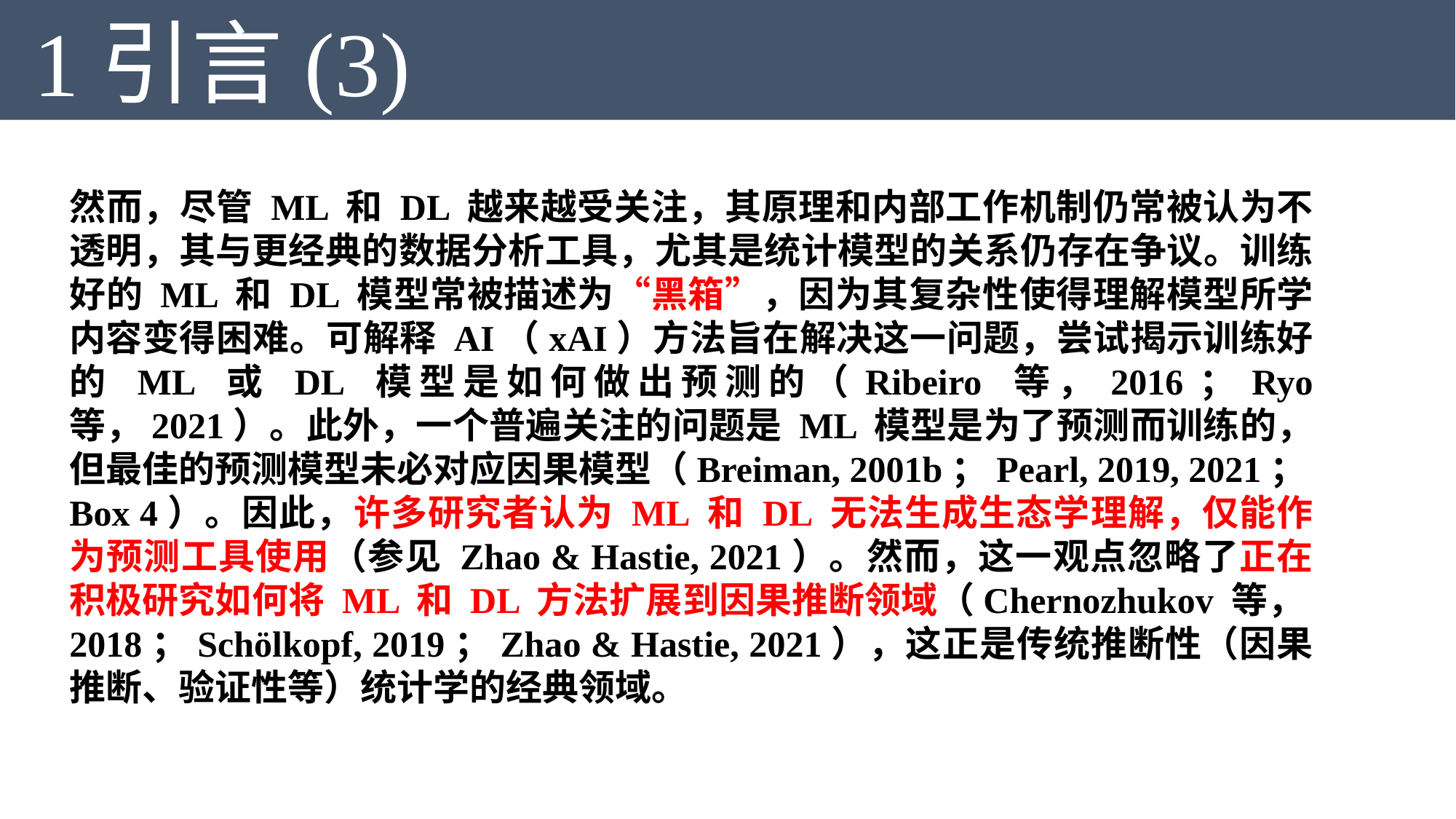

1引言(3)
然而，尽管 ML 和 DL 越来越受关注，其原理和内部工作机制仍常被认为不透明，其与更经典的数据分析工具，尤其是统计模型的关系仍存在争议。训练好的 ML 和 DL 模型常被描述为“黑箱”，因为其复杂性使得理解模型所学内容变得困难。可解释 AI（xAI）方法旨在解决这一问题，尝试揭示训练好的 ML 或 DL 模型是如何做出预测的（Ribeiro 等，2016；Ryo 等，2021）。此外，一个普遍关注的问题是 ML 模型是为了预测而训练的，但最佳的预测模型未必对应因果模型（Breiman, 2001b；Pearl, 2019, 2021；Box 4）。因此，许多研究者认为 ML 和 DL 无法生成生态学理解，仅能作为预测工具使用（参见 Zhao & Hastie, 2021）。然而，这一观点忽略了正在积极研究如何将 ML 和 DL 方法扩展到因果推断领域（Chernozhukov 等，2018；Schölkopf, 2019；Zhao & Hastie, 2021），这正是传统推断性（因果推断、验证性等）统计学的经典领域。